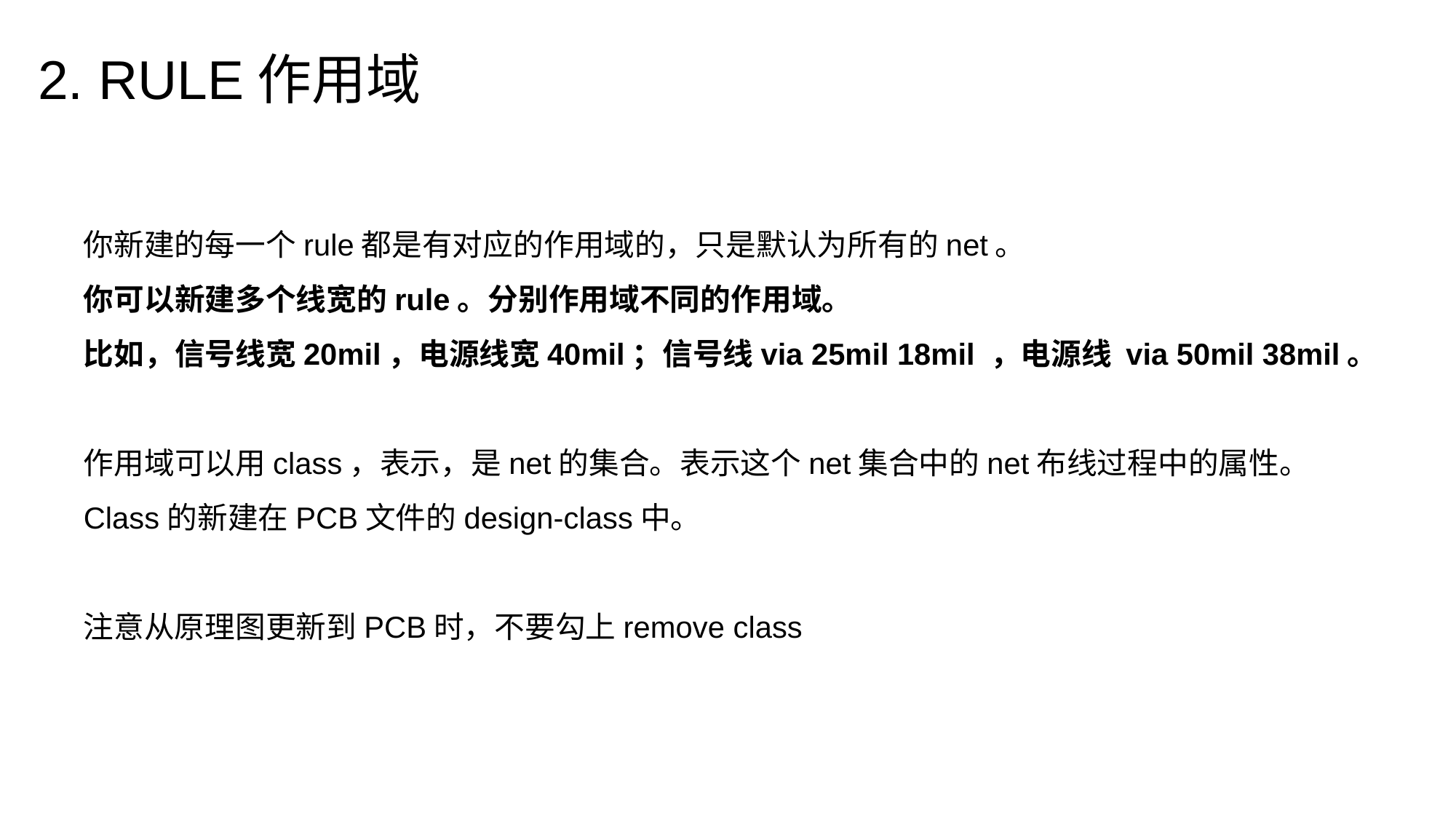

2. RULE作用域
你新建的每一个rule都是有对应的作用域的，只是默认为所有的net。
你可以新建多个线宽的rule。分别作用域不同的作用域。
比如，信号线宽20mil，电源线宽40mil；信号线via 25mil 18mil ，电源线 via 50mil 38mil。

作用域可以用class，表示，是net的集合。表示这个net集合中的net布线过程中的属性。
Class的新建在PCB文件的design-class中。

注意从原理图更新到PCB时，不要勾上remove class